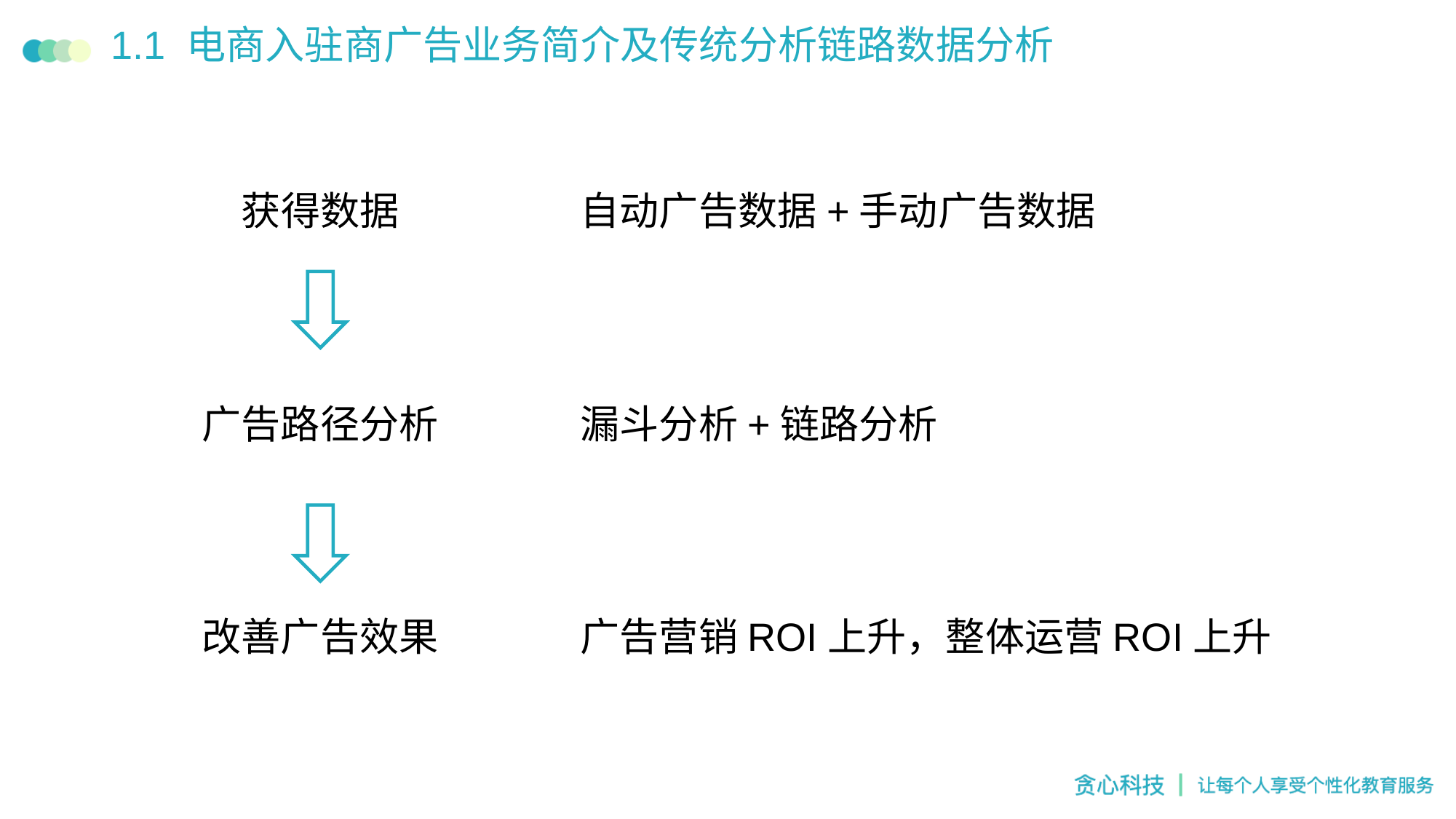

# 1.1 电商入驻商广告业务简介及传统分析链路数据分析
自动广告数据+手动广告数据

漏斗分析+链路分析

广告营销ROI上升，整体运营ROI上升

获得数据

广告路径分析

改善广告效果